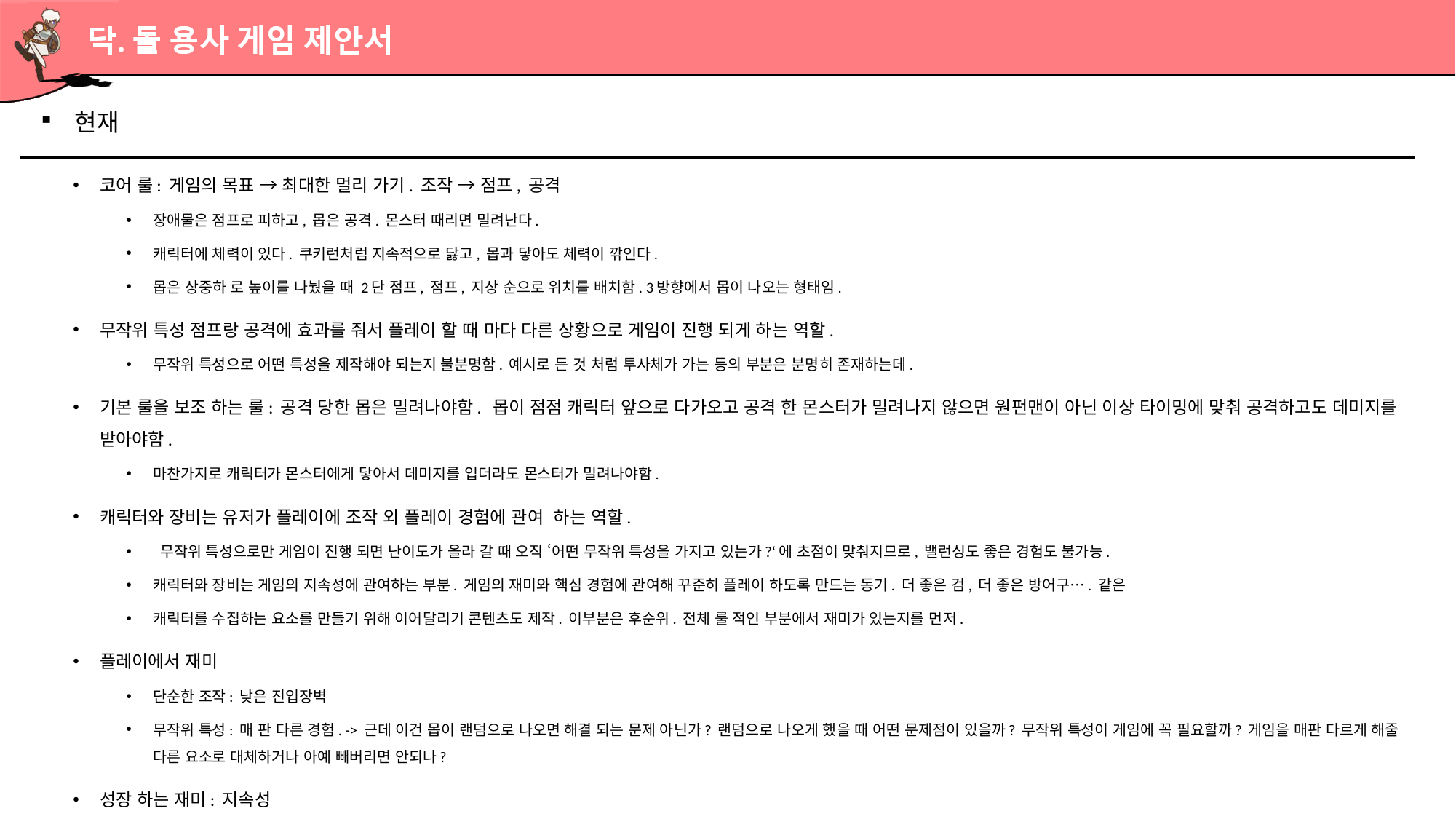

# 현재
코어 룰: 게임의 목표 → 최대한 멀리 가기. 조작 → 점프, 공격
장애물은 점프로 피하고, 몹은 공격. 몬스터 때리면 밀려난다.
캐릭터에 체력이 있다. 쿠키런처럼 지속적으로 닳고, 몹과 닿아도 체력이 깎인다.
몹은 상중하 로 높이를 나눴을 때 2단 점프, 점프, 지상 순으로 위치를 배치함. 3방향에서 몹이 나오는 형태임.
무작위 특성 점프랑 공격에 효과를 줘서 플레이 할 때 마다 다른 상황으로 게임이 진행 되게 하는 역할.
무작위 특성으로 어떤 특성을 제작해야 되는지 불분명함. 예시로 든 것 처럼 투사체가 가는 등의 부분은 분명히 존재하는데.
기본 룰을 보조 하는 룰: 공격 당한 몹은 밀려나야함.  몹이 점점 캐릭터 앞으로 다가오고 공격 한 몬스터가 밀려나지 않으면 원펀맨이 아닌 이상 타이밍에 맞춰 공격하고도 데미지를 받아야함.
마찬가지로 캐릭터가 몬스터에게 닿아서 데미지를 입더라도 몬스터가 밀려나야함.
캐릭터와 장비는 유저가 플레이에 조작 외 플레이 경험에 관여  하는 역할.
 무작위 특성으로만 게임이 진행 되면 난이도가 올라 갈 때 오직 ‘어떤 무작위 특성을 가지고 있는가?‘에 초점이 맞춰지므로, 밸런싱도 좋은 경험도 불가능.
캐릭터와 장비는 게임의 지속성에 관여하는 부분. 게임의 재미와 핵심 경험에 관여해 꾸준히 플레이 하도록 만드는 동기. 더 좋은 검, 더 좋은 방어구…. 같은
캐릭터를 수집하는 요소를 만들기 위해 이어달리기 콘텐츠도 제작. 이부분은 후순위. 전체 룰 적인 부분에서 재미가 있는지를 먼저.
플레이에서 재미
단순한 조작: 낮은 진입장벽
무작위 특성: 매 판 다른 경험. -> 근데 이건 몹이 랜덤으로 나오면 해결 되는 문제 아닌가? 랜덤으로 나오게 했을 때 어떤 문제점이 있을까? 무작위 특성이 게임에 꼭 필요할까? 게임을 매판 다르게 해줄 다른 요소로 대체하거나 아예 빼버리면 안되나?
성장 하는 재미: 지속성